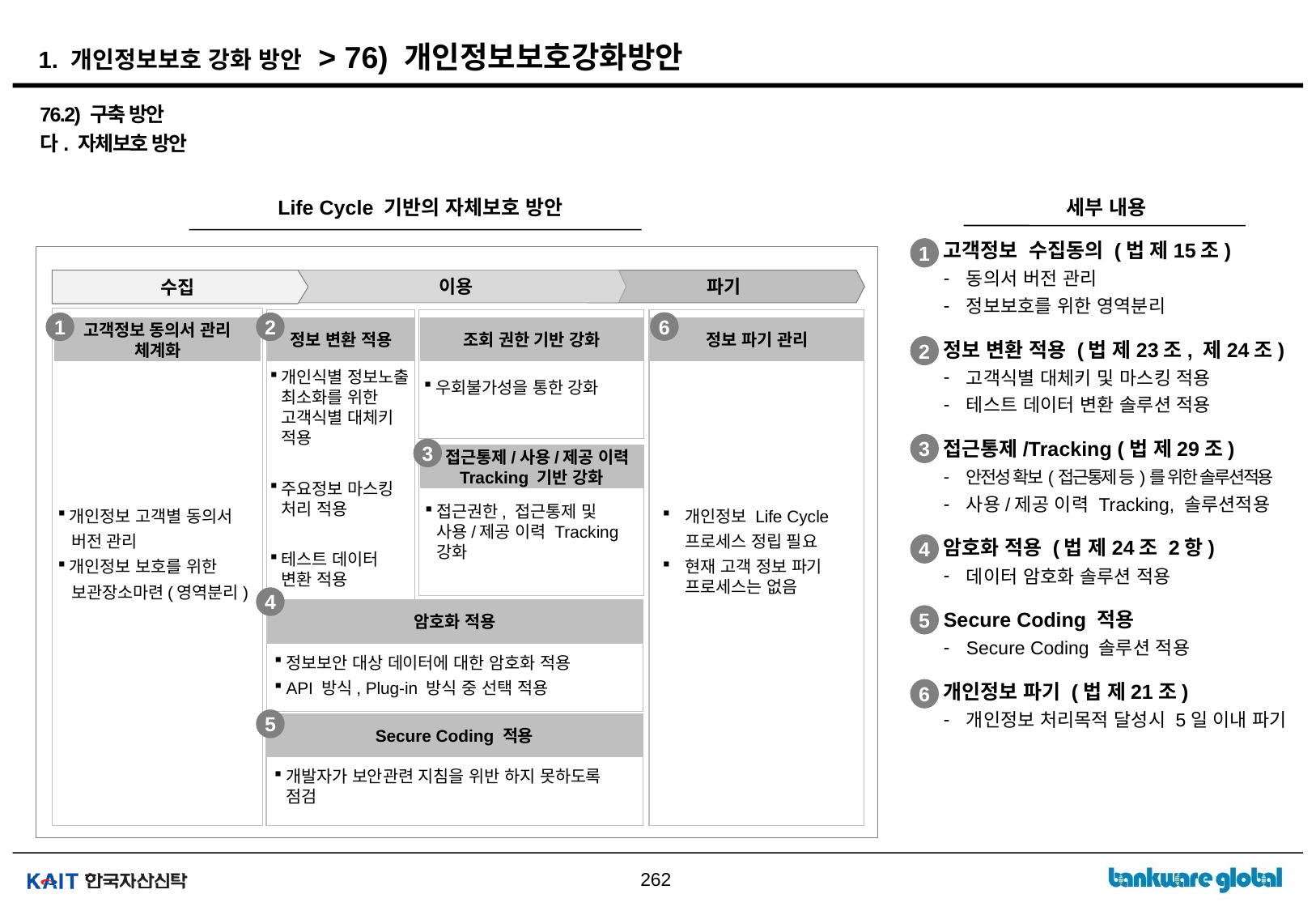

# 1. 개인정보보호 강화 방안 > 76) 개인정보보호강화방안
76.2) 구축 방안
다. 자체보호 방안
Life Cycle 기반의 자체보호 방안
세부 내용

고객정보  수집동의 (법 제15조)
동의서 버전 관리
정보보호를 위한 영역분리
정보 변환 적용 (법 제23조, 제24조)
고객식별 대체키 및 마스킹 적용
테스트 데이터 변환 솔루션 적용
접근통제/Tracking (법 제29조)
안전성 확보(접근통제 등)를 위한 솔루션적용
사용/제공 이력 Tracking, 솔루션적용
암호화 적용 (법 제24조 2항)
데이터 암호화 솔루션 적용
Secure Coding 적용
Secure Coding 솔루션 적용
개인정보 파기 (법 제21조)
개인정보 처리목적 달성시 5일 이내 파기

1

수집
이용
파기

6
1
2
고객정보 동의서 관리 체계화
정보 변환 적용
조회 권한 기반 강화
정보 파기 관리
2
개인식별 정보노출 최소화를 위한 고객식별 대체키 적용

주요정보 마스킹 처리 적용

테스트 데이터    변환 적용
우회불가성을 통한 강화
3
3

  접근통제/사용/제공 이력 Tracking 기반 강화
접근권한, 접근통제 및    사용/제공 이력 Tracking 강화
개인정보 고객별 동의서
  버전 관리
개인정보 보호를 위한
  보관장소마련(영역분리)
개인정보 Life Cycle
    프로세스 정립 필요
현재 고객 정보 파기  프로세스는 없음
4
4

암호화 적용
5
정보보안 대상 데이터에 대한 암호화 적용
API 방식, Plug-in 방식 중 선택 적용
6
5

Secure Coding 적용
개발자가 보안관련 지침을 위반 하지 못하도록 점검